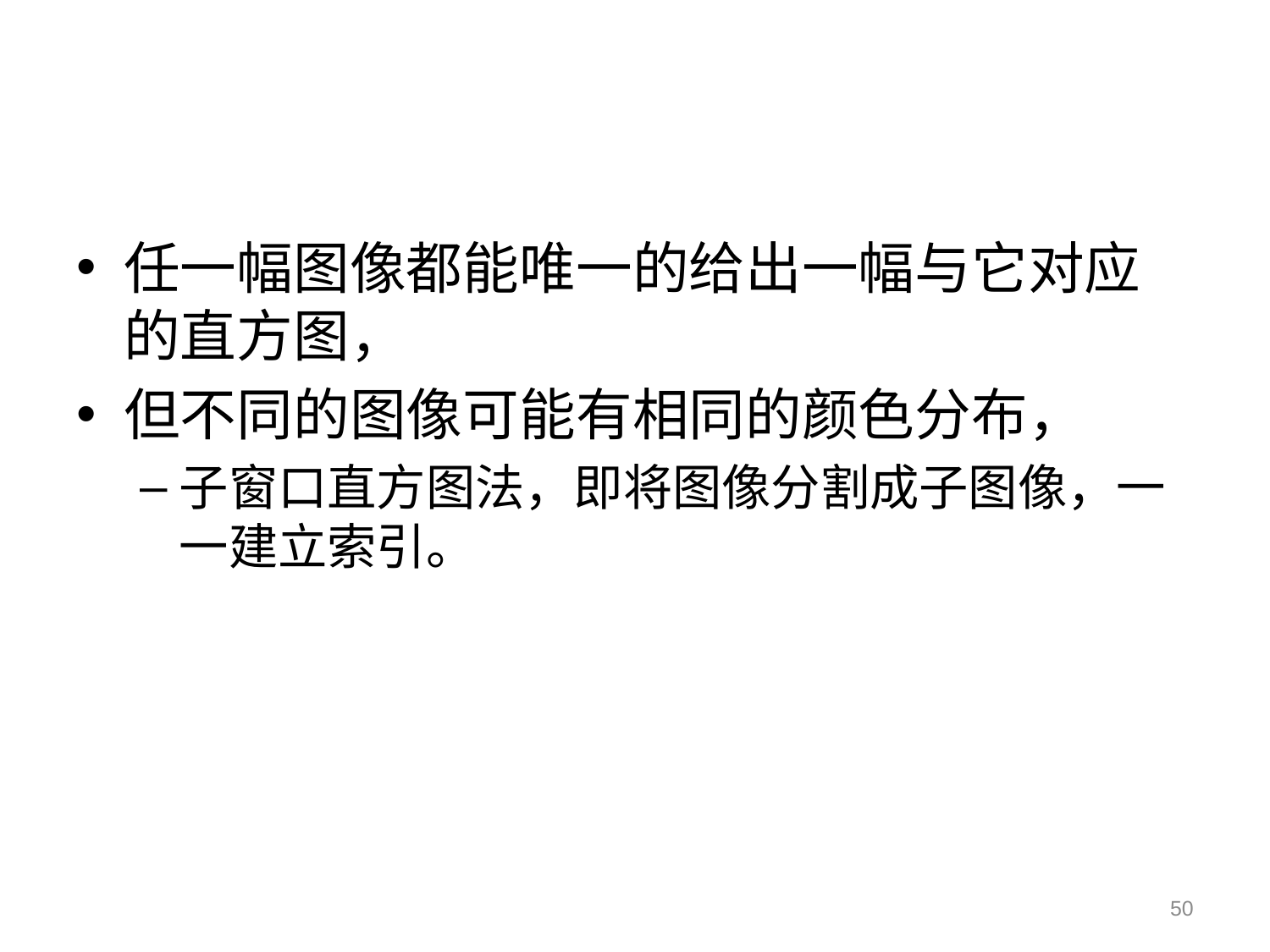

#
任一幅图像都能唯一的给出一幅与它对应的直方图，
但不同的图像可能有相同的颜色分布，
子窗口直方图法，即将图像分割成子图像，一一建立索引。
50